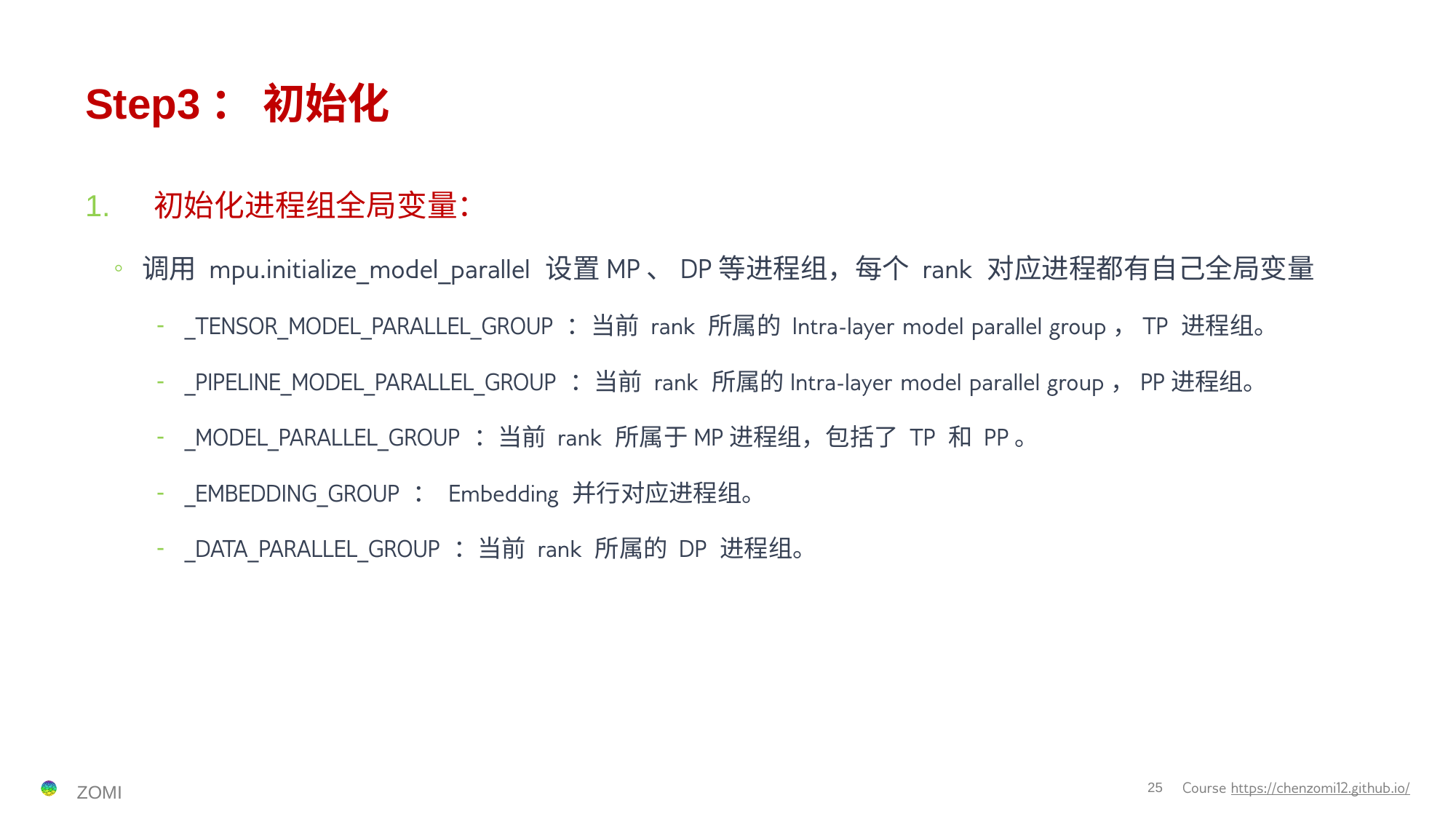

# Step3： 初始化
 初始化进程组全局变量：
调用 mpu.initialize_model_parallel 设置MP、DP等进程组，每个 rank 对应进程都有自己全局变量
_TENSOR_MODEL_PARALLEL_GROUP ：当前 rank 所属的 Intra-layer model parallel group，TP 进程组。
_PIPELINE_MODEL_PARALLEL_GROUP ：当前 rank 所属的Intra-layer model parallel group，PP进程组。
_MODEL_PARALLEL_GROUP ：当前 rank 所属于MP进程组，包括了 TP 和 PP。
_EMBEDDING_GROUP ： Embedding 并行对应进程组。
_DATA_PARALLEL_GROUP ：当前 rank 所属的 DP 进程组。